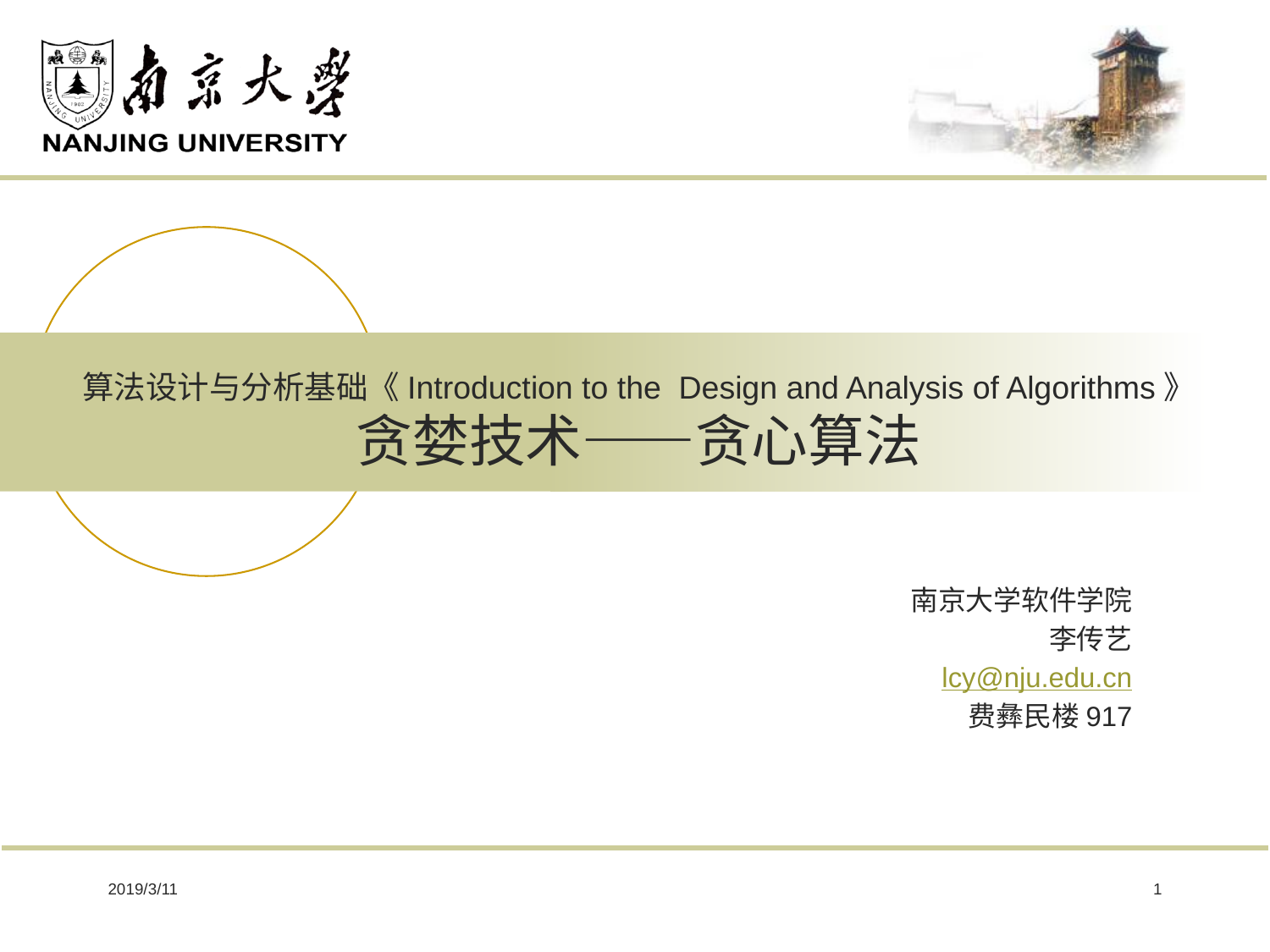

# 算法设计与分析基础《Introduction to the  Design and Analysis of Algorithms》 贪婪技术——贪心算法
南京大学软件学院
李传艺
lcy@nju.edu.cn
费彝民楼917
2019/3/11
1